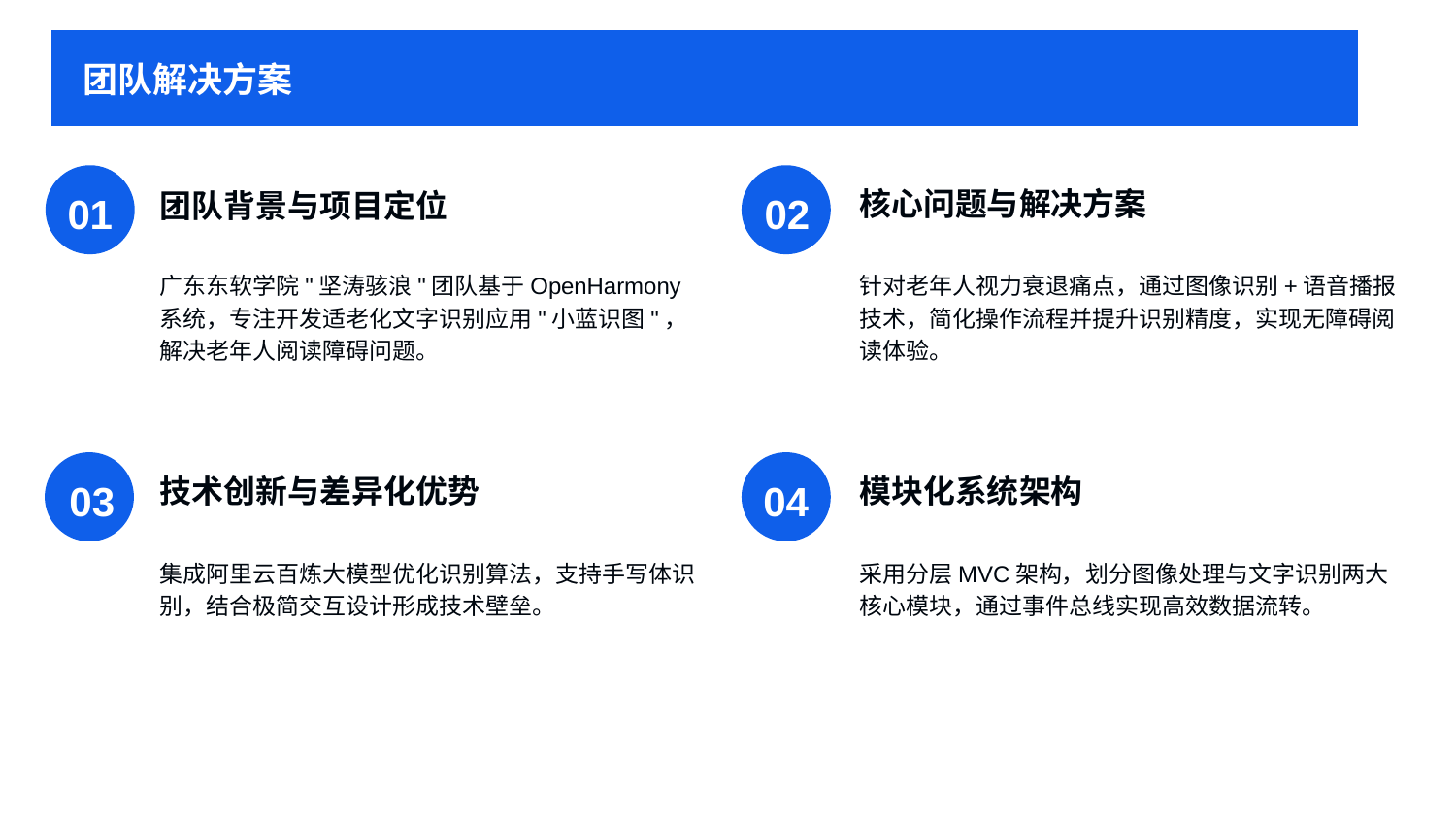

团队解决方案
01
02

核心问题与解决方案
团队背景与项目定位
广东东软学院"坚涛骇浪"团队基于OpenHarmony系统，专注开发适老化文字识别应用"小蓝识图"，解决老年人阅读障碍问题。
针对老年人视力衰退痛点，通过图像识别+语音播报技术，简化操作流程并提升识别精度，实现无障碍阅读体验。
03
04

技术创新与差异化优势
模块化系统架构
集成阿里云百炼大模型优化识别算法，支持手写体识别，结合极简交互设计形成技术壁垒。
采用分层MVC架构，划分图像处理与文字识别两大核心模块，通过事件总线实现高效数据流转。